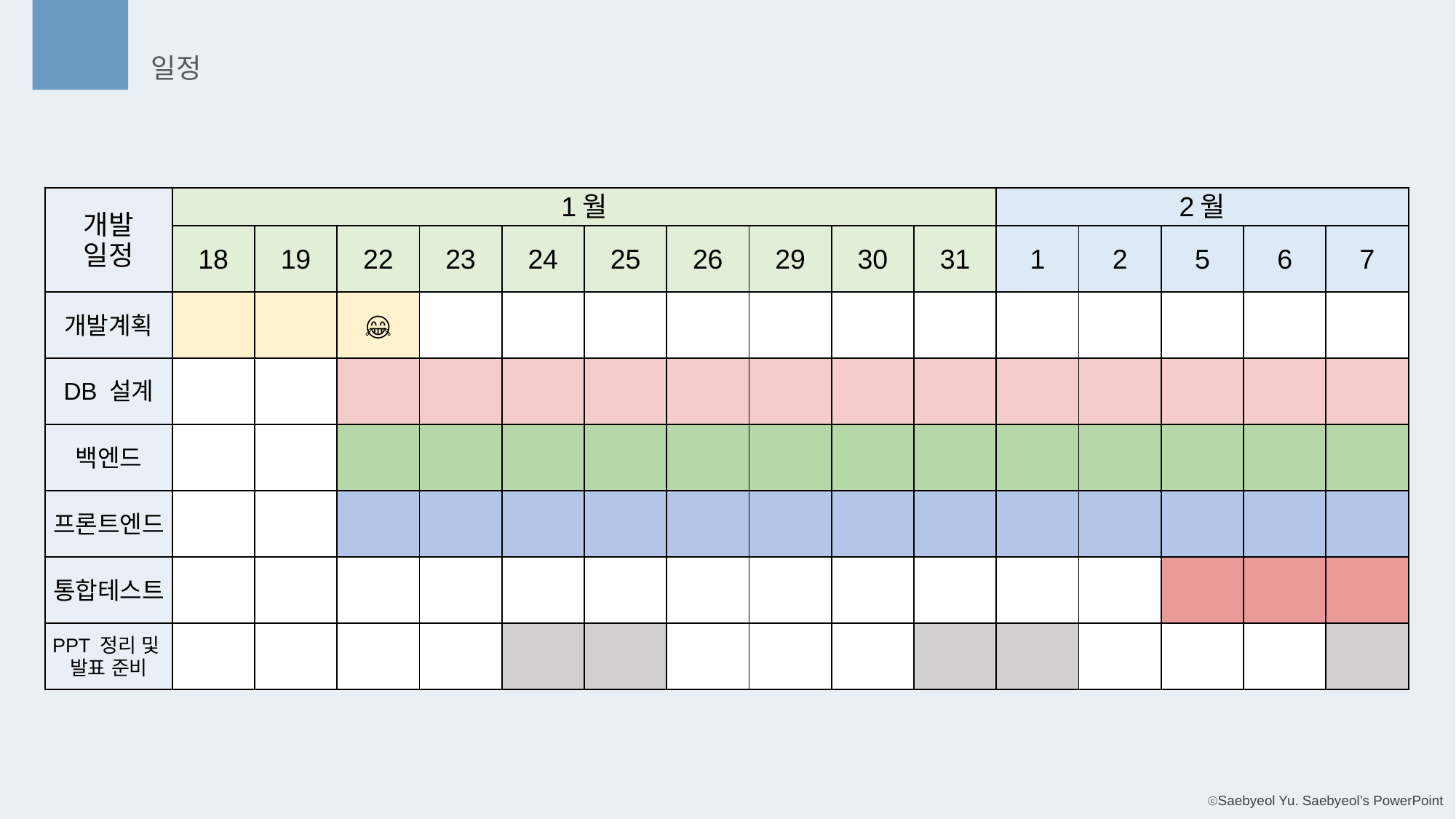

일정
| 개발 일정 | 1월 |  |  |  |  |  |  |  |  |  | 2월 |  |  |  |  |
| --- | --- | --- | --- | --- | --- | --- | --- | --- | --- | --- | --- | --- | --- | --- | --- |
|  | 18 | 19 | 22 | 23 | 24 | 25 | 26 | 29 | 30 | 31 | 1 | 2 | 5 | 6 | 7 |
| 개발계획 |  |  | 😂 |  |  |  |  |  |  |  |  |  |  |  |  |
| DB 설계 |  |  |  |  |  |  |  |  |  |  |  |  |  |  |  |
| 백엔드 |  |  |  |  |  |  |  |  |  |  |  |  |  |  |  |
| 프론트엔드 |  |  |  |  |  |  |  |  |  |  |  |  |  |  |  |
| 통합테스트 |  |  |  |  |  |  |  |  |  |  |  |  |  |  |  |
| PPT 정리 및 발표 준비 |  |  |  |  |  |  |  |  |  |  |  |  |  |  |  |